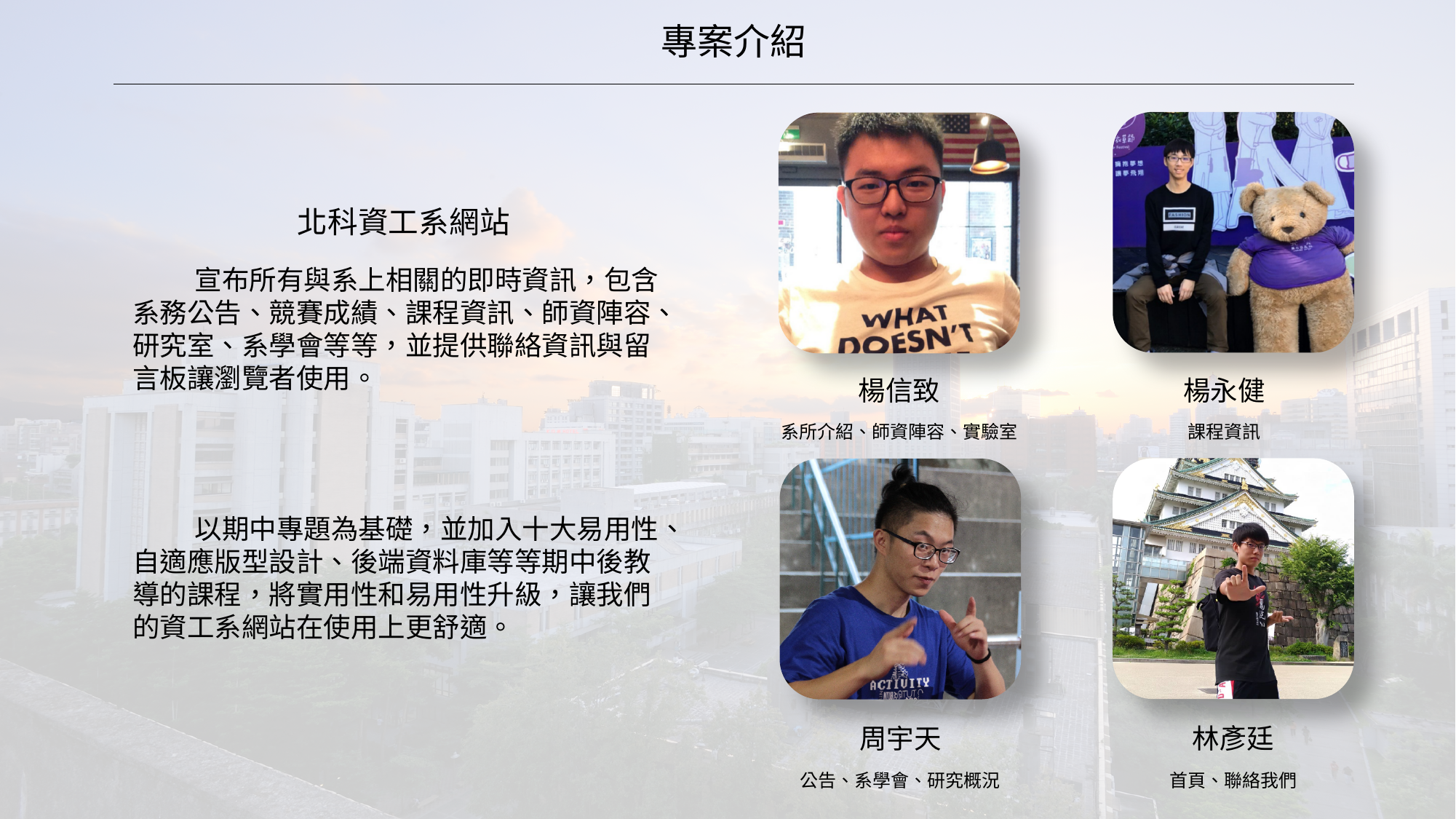

專案介紹

北科資工系網站
         宣布所有與系上相關的即時資訊，包含系務公告、競賽成績、課程資訊、師資陣容、研究室、系學會等等，並提供聯絡資訊與留言板讓瀏覽者使用。
楊信致

系所介紹、師資陣容、實驗室
楊永健

課程資訊

         以期中專題為基礎，並加入十大易用性、自適應版型設計、後端資料庫等等期中後教導的課程，將實用性和易用性升級，讓我們的資工系網站在使用上更舒適。
周宇天

公告、系學會、研究概況
林彥廷

首頁、聯絡我們